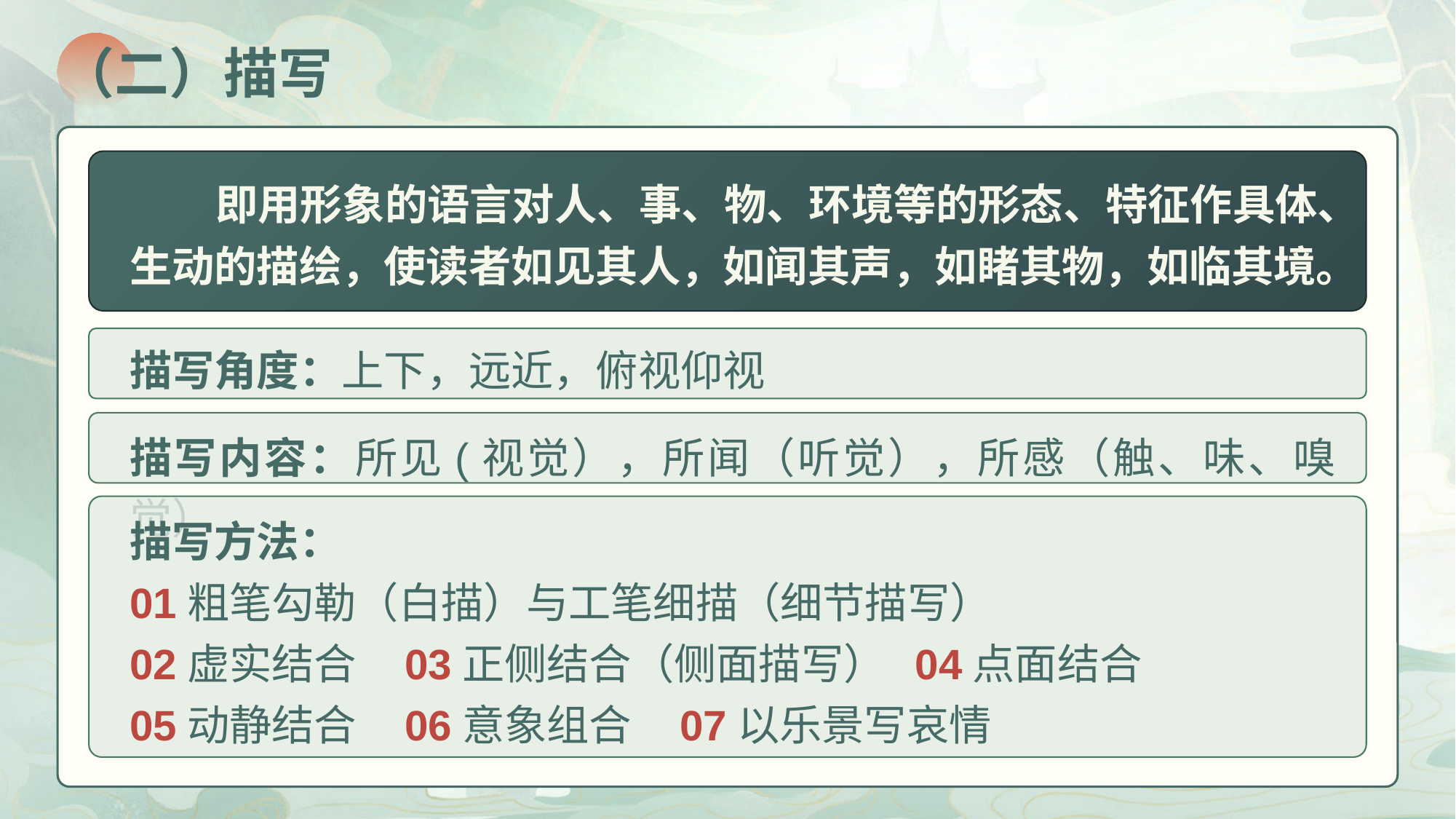

（二）描写

即用形象的语言对人、事、物、环境等的形态、特征作具体、生动的描绘，使读者如见其人，如闻其声，如睹其物，如临其境。

描写角度：上下，远近，俯视仰视

描写内容：所见(视觉），所闻（听觉），所感（触、味、嗅觉）

描写方法：
01粗笔勾勒（白描）与工笔细描（细节描写）
02虚实结合    03正侧结合（侧面描写）  04点面结合
05动静结合    06意象组合    07以乐景写哀情